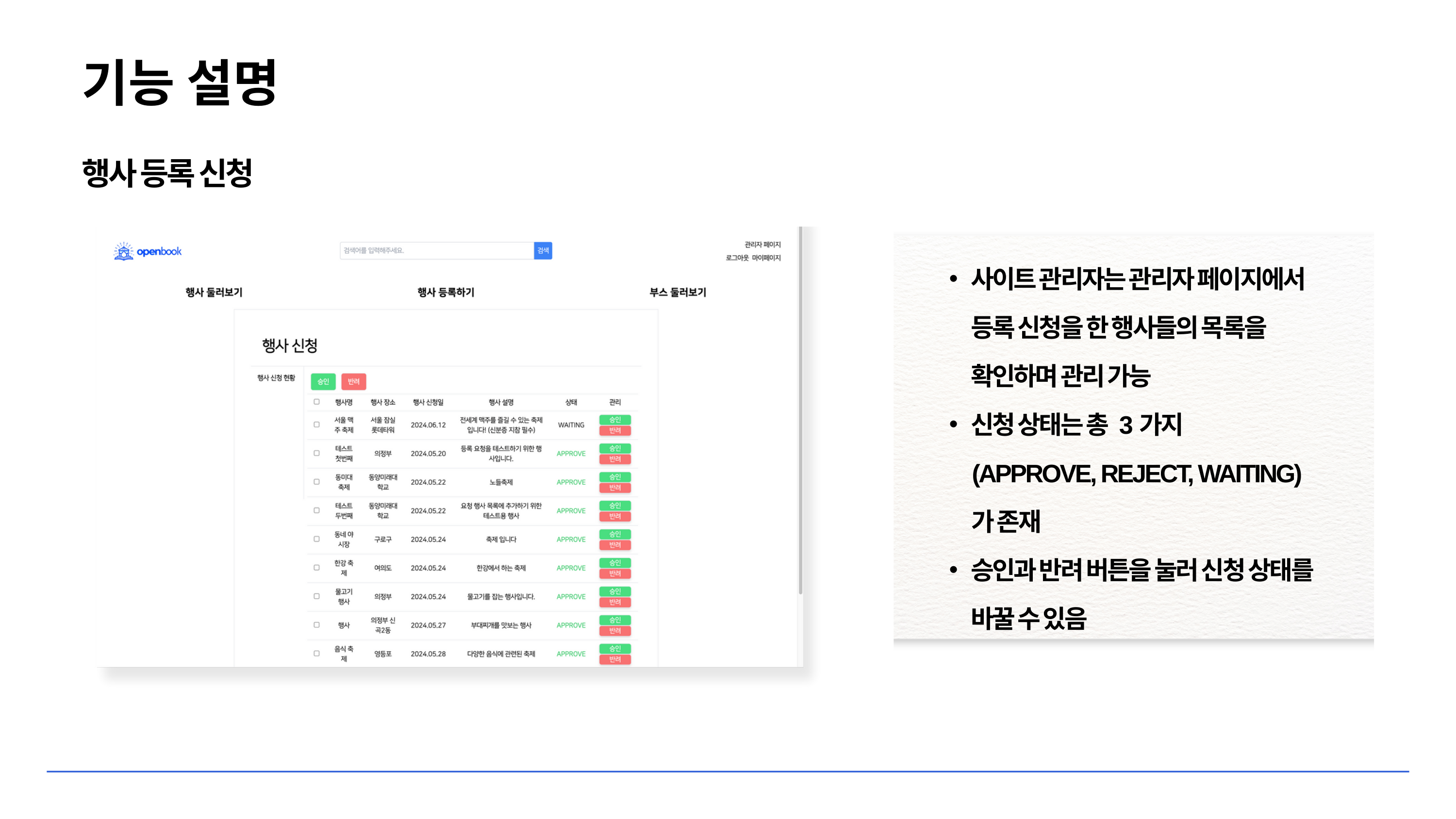

기능 설명
행사 등록 신청

사이트 관리자는 관리자 페이지에서 등록 신청을 한 행사들의 목록을 확인하며 관리 가능
신청 상태는 총 3가지
        (APPROVE, REJECT, WAITING)
         가 존재
승인과 반려 버튼을 눌러 신청 상태를 바꿀 수 있음